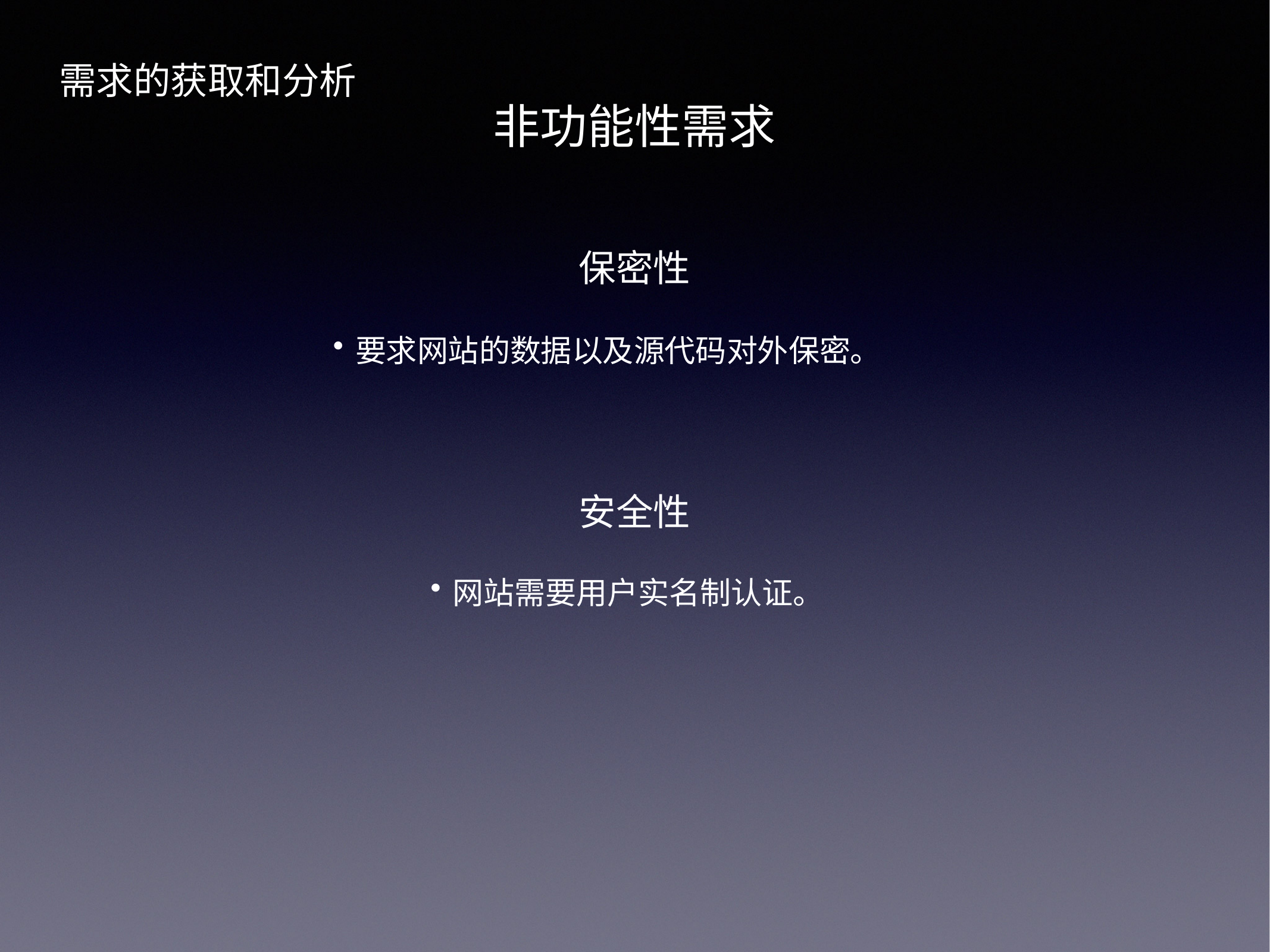

需求的获取和分析
非功能性需求
保密性
要求网站的数据以及源代码对外保密。
安全性
网站需要用户实名制认证。